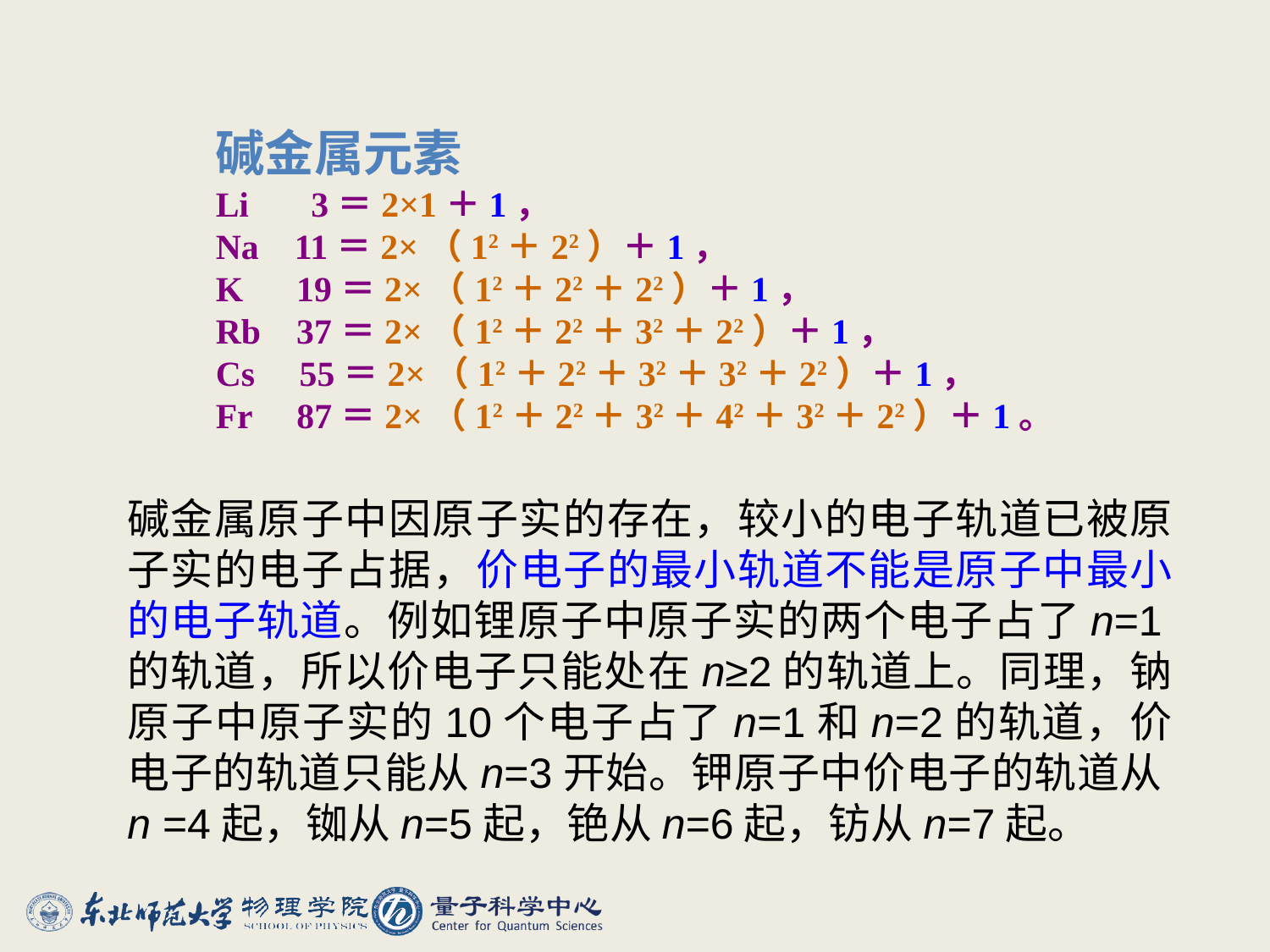

碱金属元素
Li       3＝2×1＋1，
Na    11＝2×（12＋22）＋1，
K      19＝2×（12＋22＋22）＋1，
Rb    37＝2×（12＋22＋32＋22）＋1，
Cs     55＝2×（12＋22＋32＋32＋22）＋1，
Fr     87＝2×（12＋22＋32＋42＋32＋22）＋1。
碱金属原子中因原子实的存在，较小的电子轨道已被原子实的电子占据，价电子的最小轨道不能是原子中最小的电子轨道。例如锂原子中原子实的两个电子占了n=1的轨道，所以价电子只能处在n≥2的轨道上。同理，钠原子中原子实的10个电子占了n=1和n=2的轨道，价电子的轨道只能从n=3开始。钾原子中价电子的轨道从n =4起，铷从n=5起，铯从n=6起，钫从n=7起。